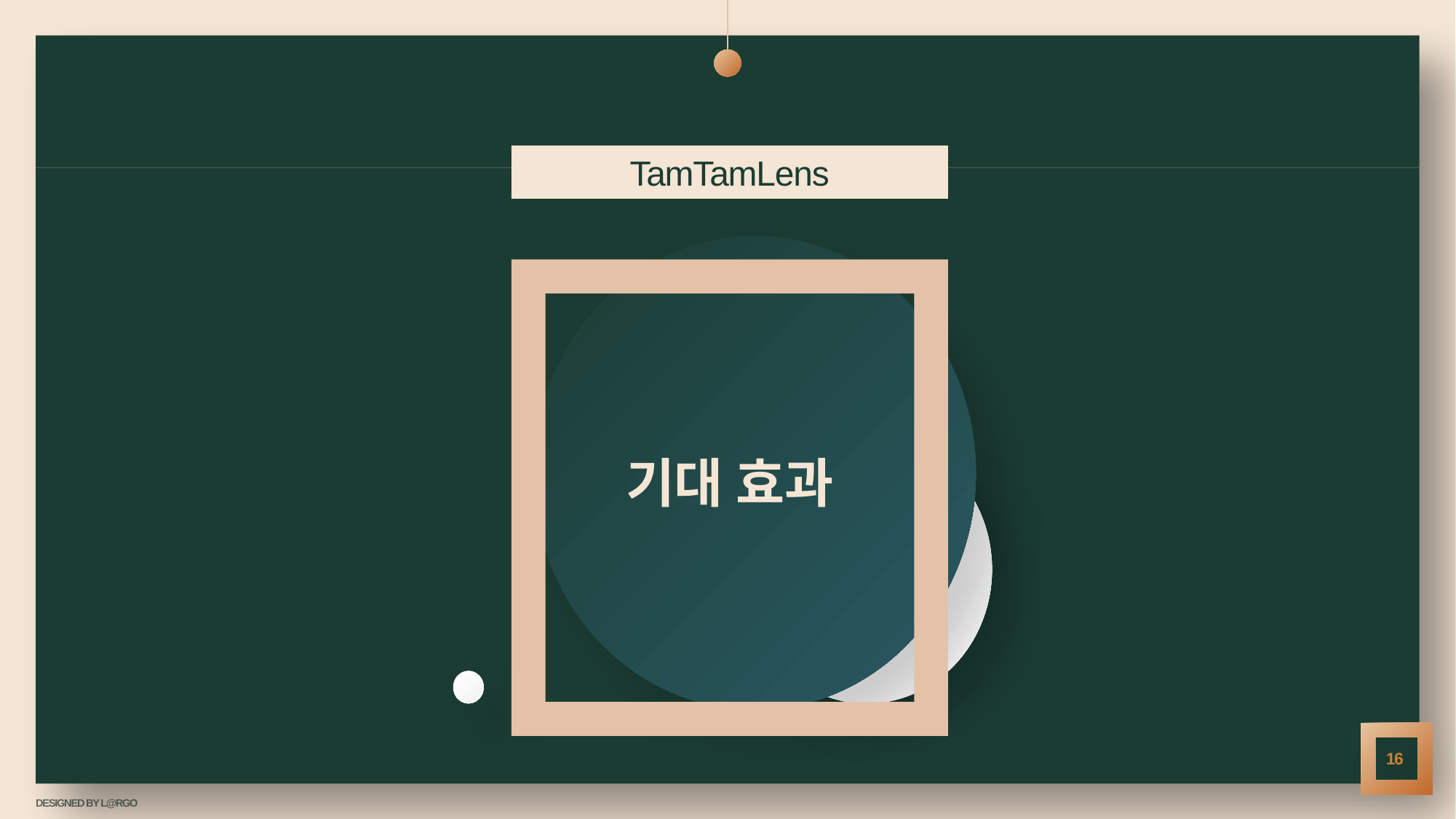

TamTamLens

# 기대 효과

16
DESIGNED BY L@RGO